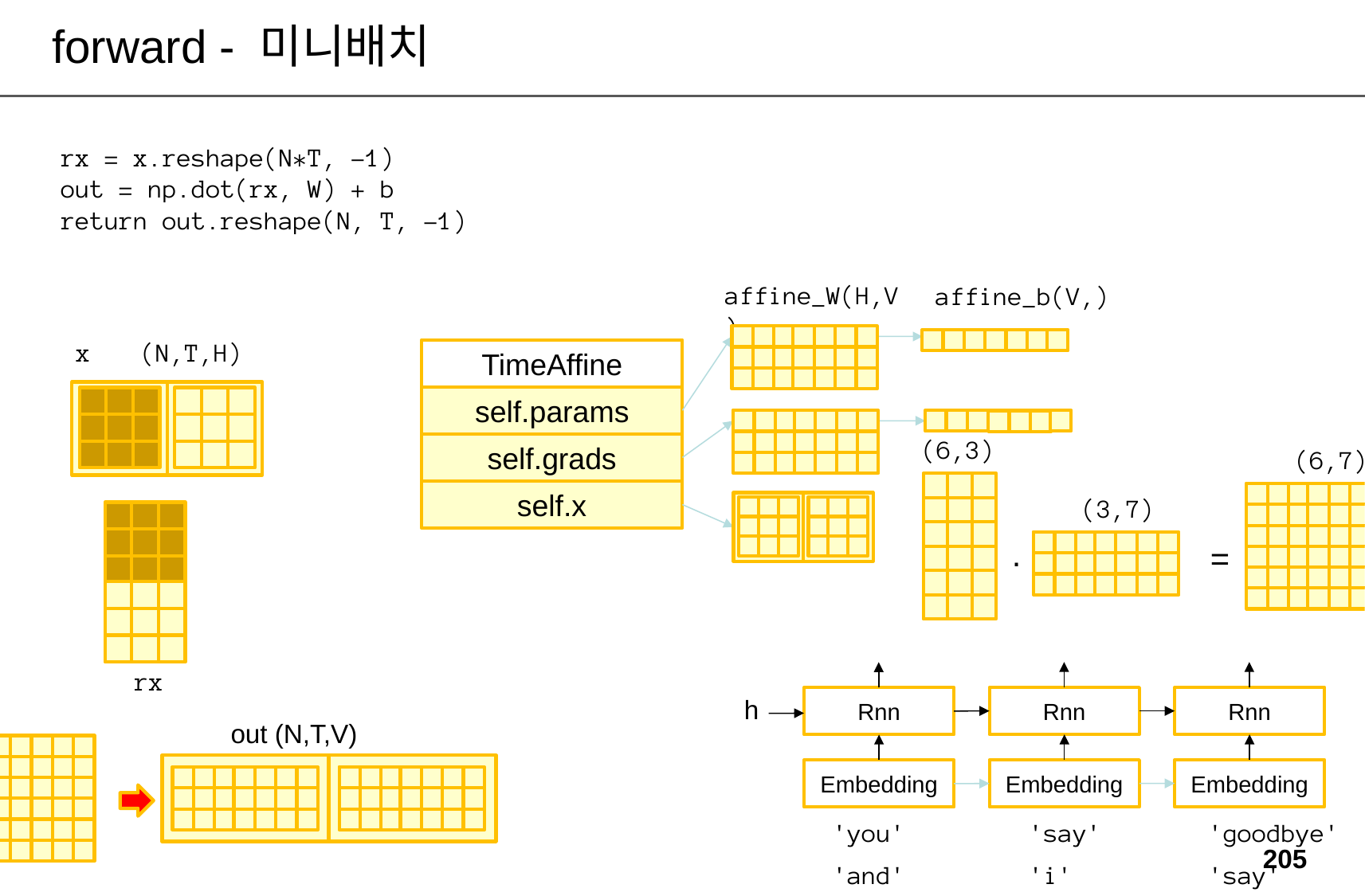

forward - 미니배치
rx = x.reshape(N*T, -1)
out = np.dot(rx, W) + b
return out.reshape(N, T, -1)
affine_W(H,V)
affine_b(V,)

x
(N,T,H)

TimeAffine

self.params

(6,3)
self.grads
(6,7)

self.x

(3,7)

.

=

rx
h
Rnn
Rnn
Rnn
out (N,T,V)

Embedding
Embedding
Embedding

'you'
'say'
'goodbye'
'and'
'i'
'say'